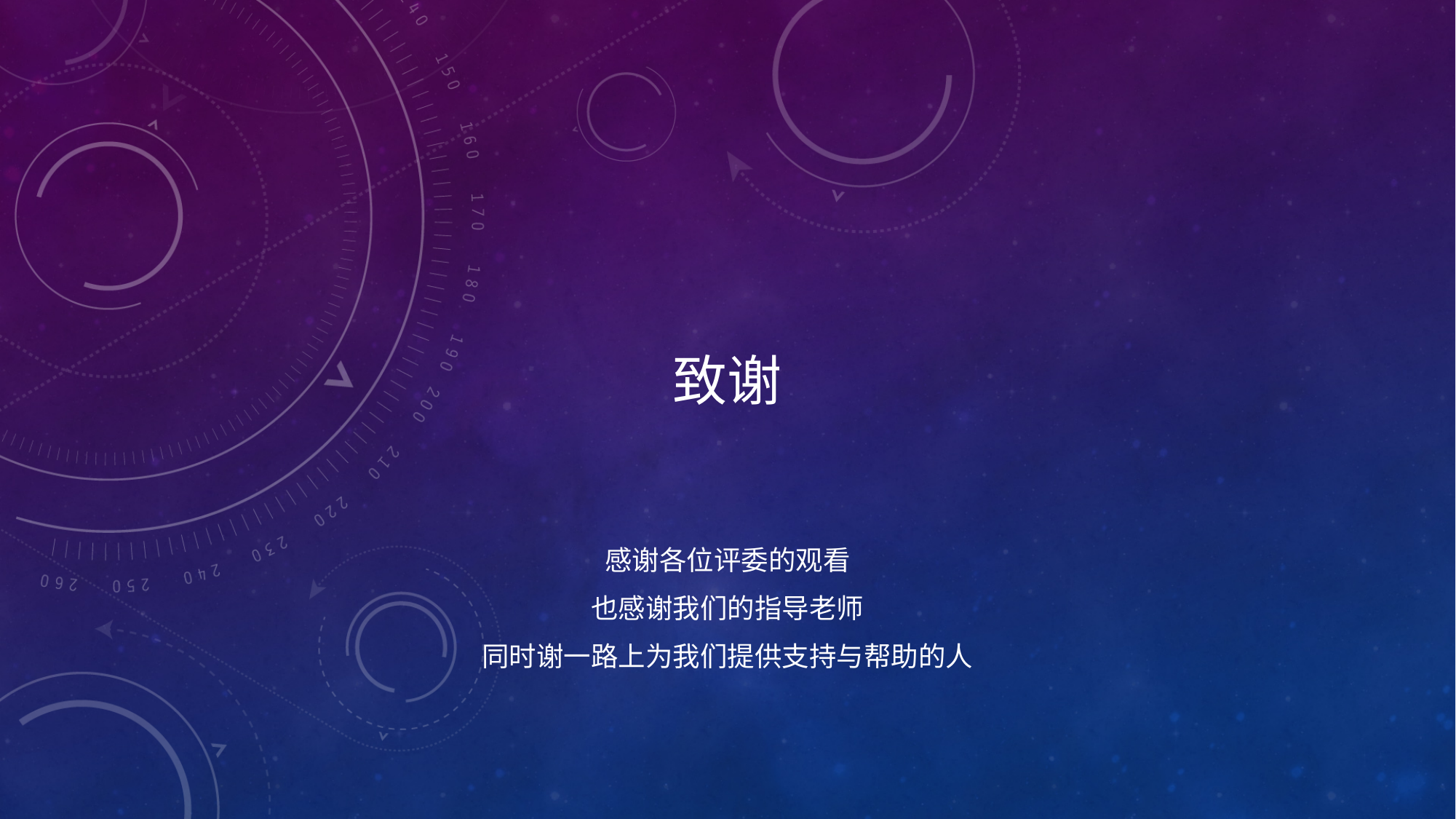

# 致谢
感谢各位评委的观看
也感谢我们的指导老师
同时谢一路上为我们提供支持与帮助的人